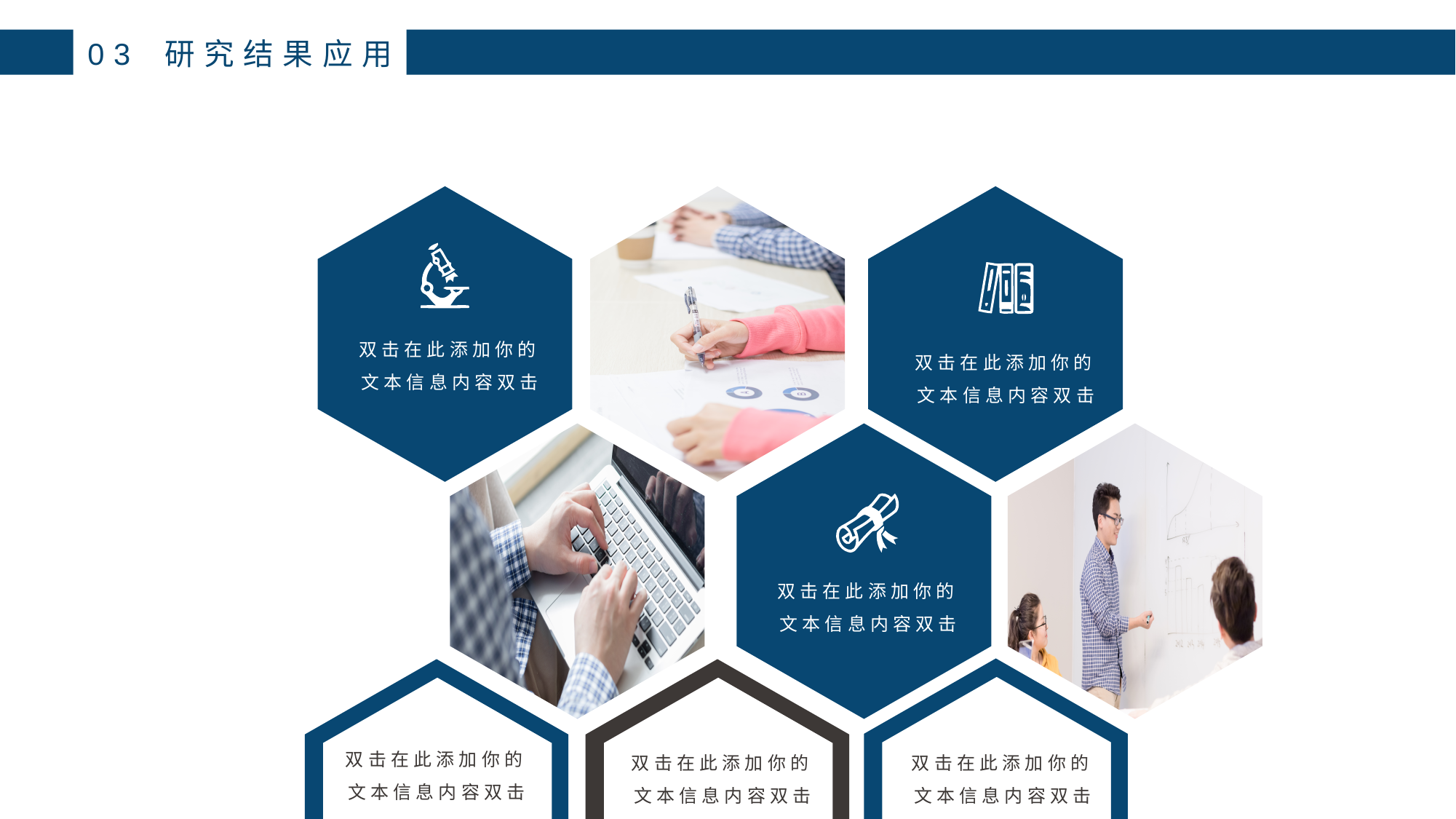

03 研究结果应用

双击在此添加你的文本信息内容双击

双击在此添加你的文本信息内容双击

双击在此添加你的文本信息内容双击

双击在此添加你的文本信息内容双击

双击在此添加你的文本信息内容双击

双击在此添加你的文本信息内容双击